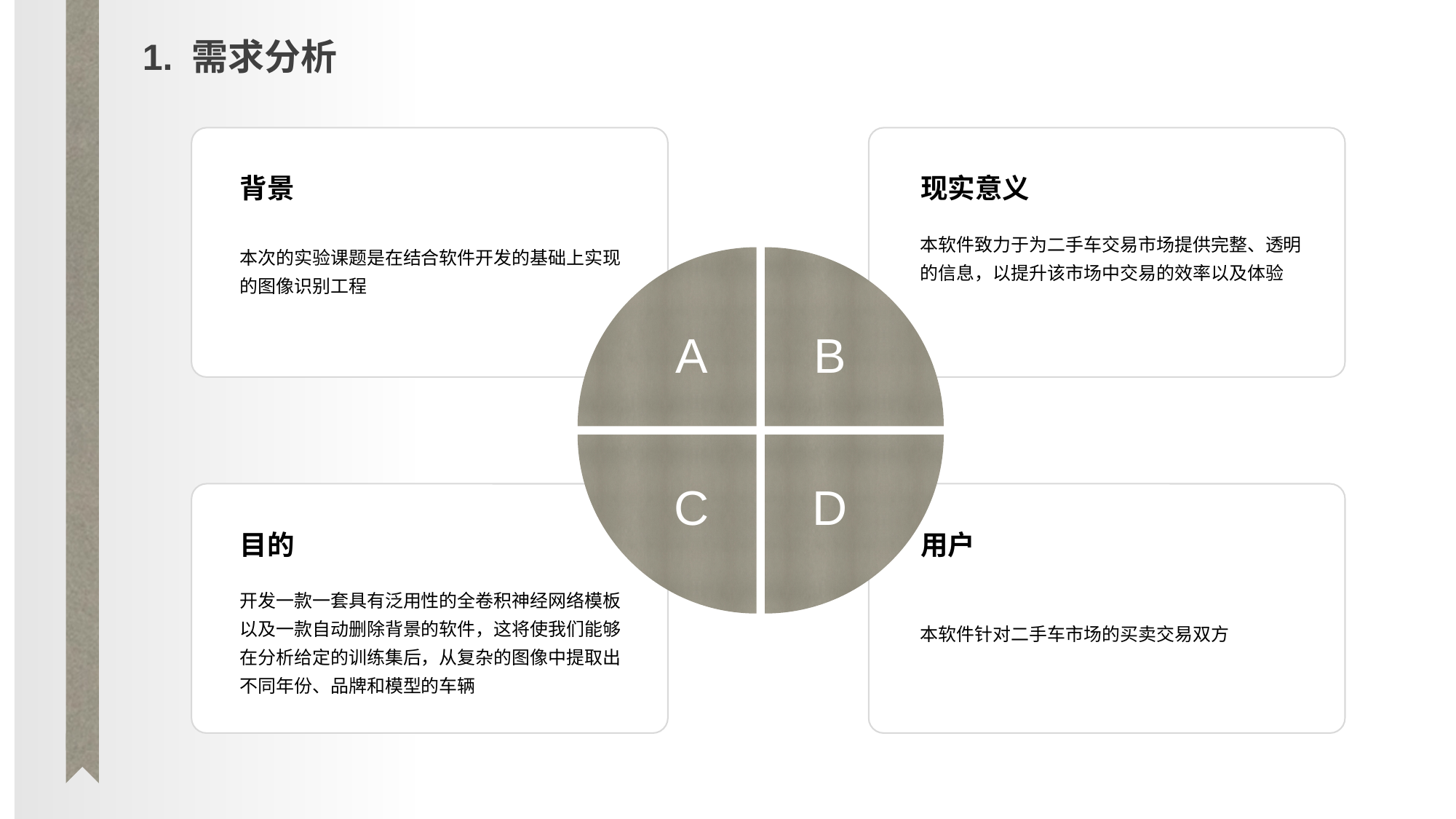

1. 需求分析

背景
本次的实验课题是在结合软件开发的基础上实现的图像识别工程

现实意义
本软件致力于为二手车交易市场提供完整、透明的信息，以提升该市场中交易的效率以及体验

A

B

C

D

目的
开发一款一套具有泛用性的全卷积神经网络模板以及一款自动删除背景的软件，这将使我们能够在分析给定的训练集后，从复杂的图像中提取出不同年份、品牌和模型的车辆

用户
本软件针对二手车市场的买卖交易双方